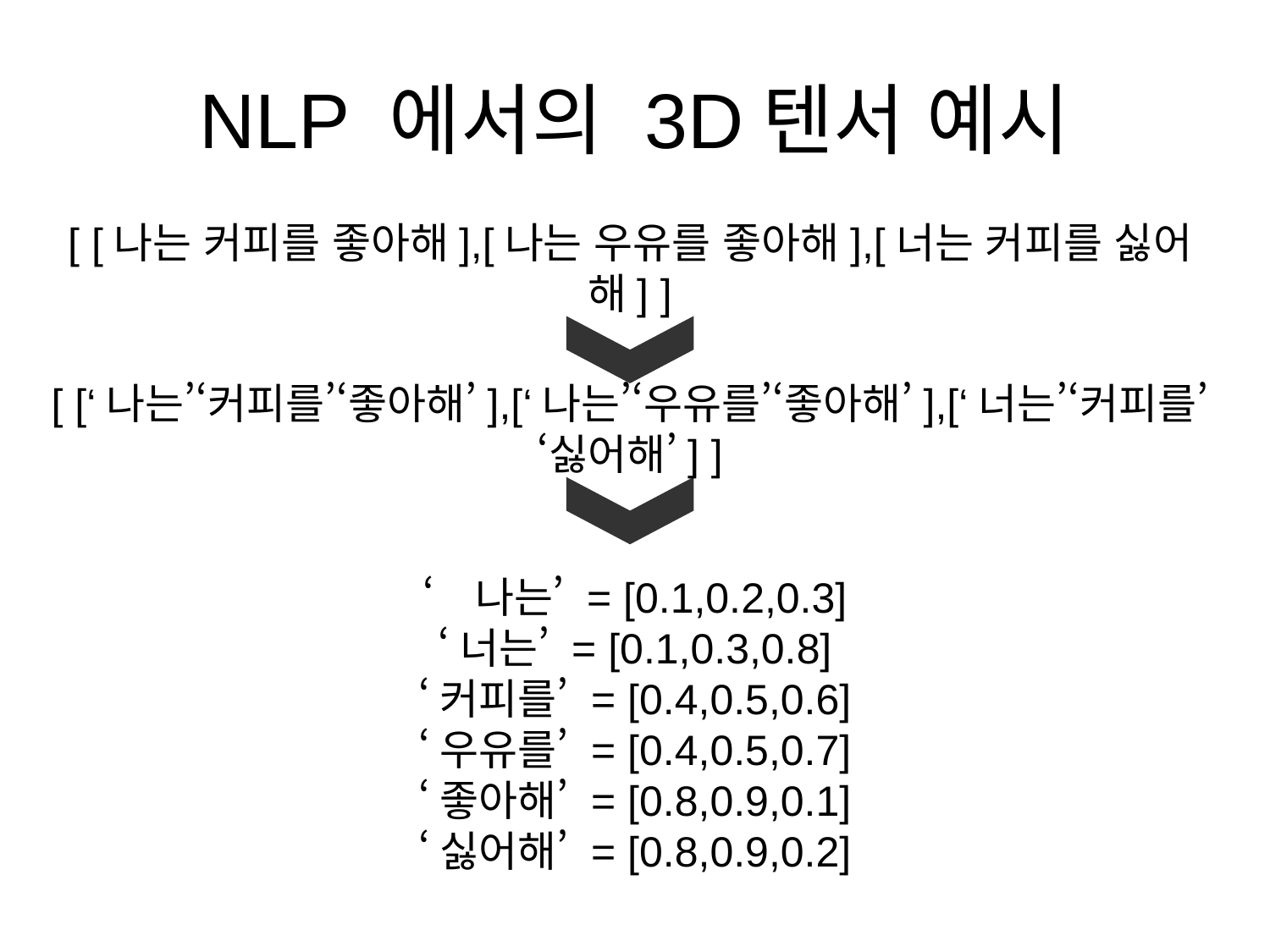

# NLP 에서의 3D텐서 예시
[ [나는 커피를 좋아해],[나는 우유를 좋아해],[너는 커피를 싫어해] ]

[ [‘나는’‘커피를’‘좋아해’],[‘나는’‘우유를’‘좋아해’],[‘너는’‘커피를’‘싫어해’] ]

‘나는’ = [0.1,0.2,0.3]
‘너는’ = [0.1,0.3,0.8]
‘커피를’ = [0.4,0.5,0.6]
‘우유를’ = [0.4,0.5,0.7]
‘좋아해’ = [0.8,0.9,0.1]
‘싫어해’ = [0.8,0.9,0.2]